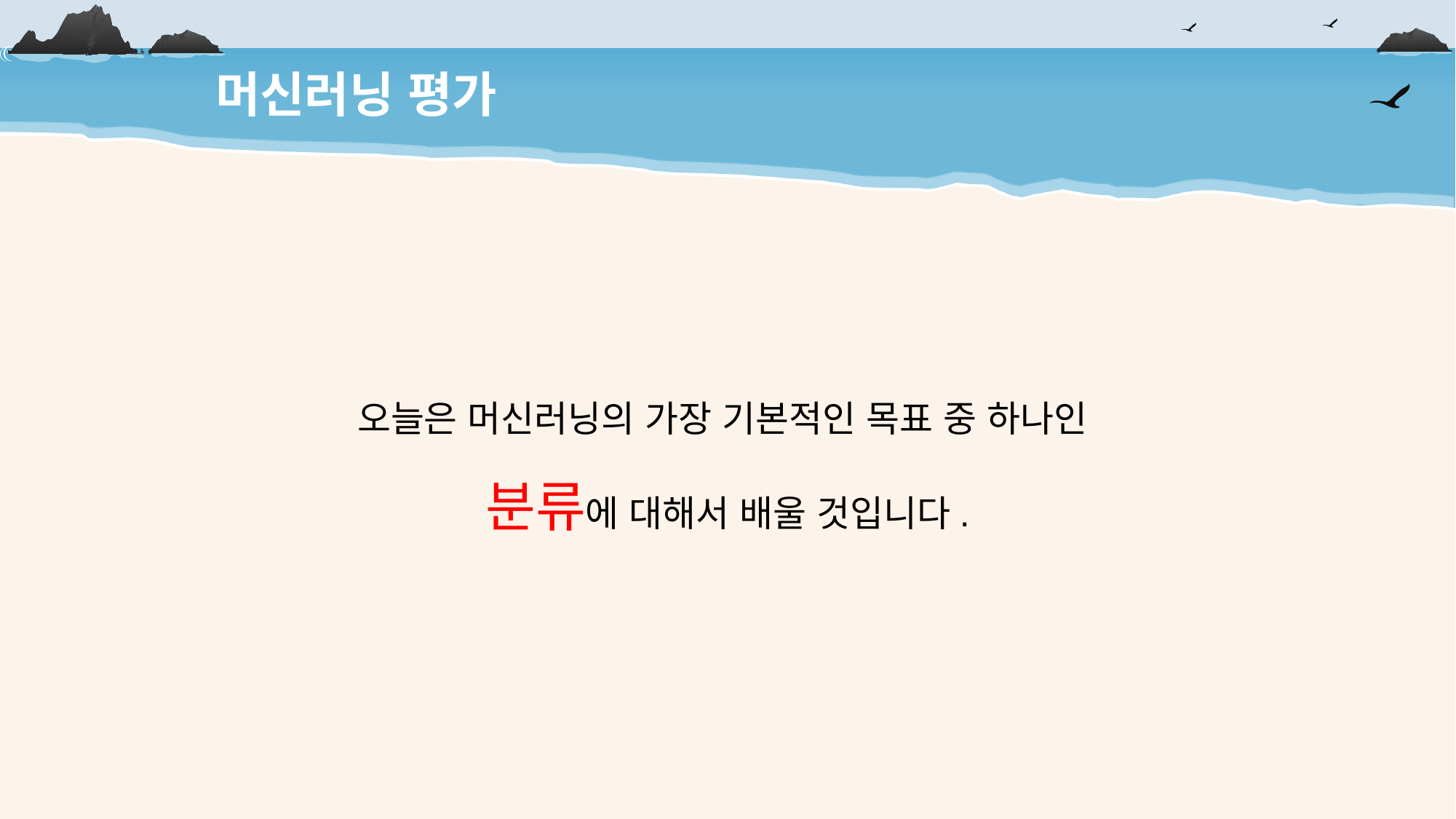

머신러닝 평가
오늘은 머신러닝의 가장 기본적인 목표 중 하나인
분류에 대해서 배울 것입니다.